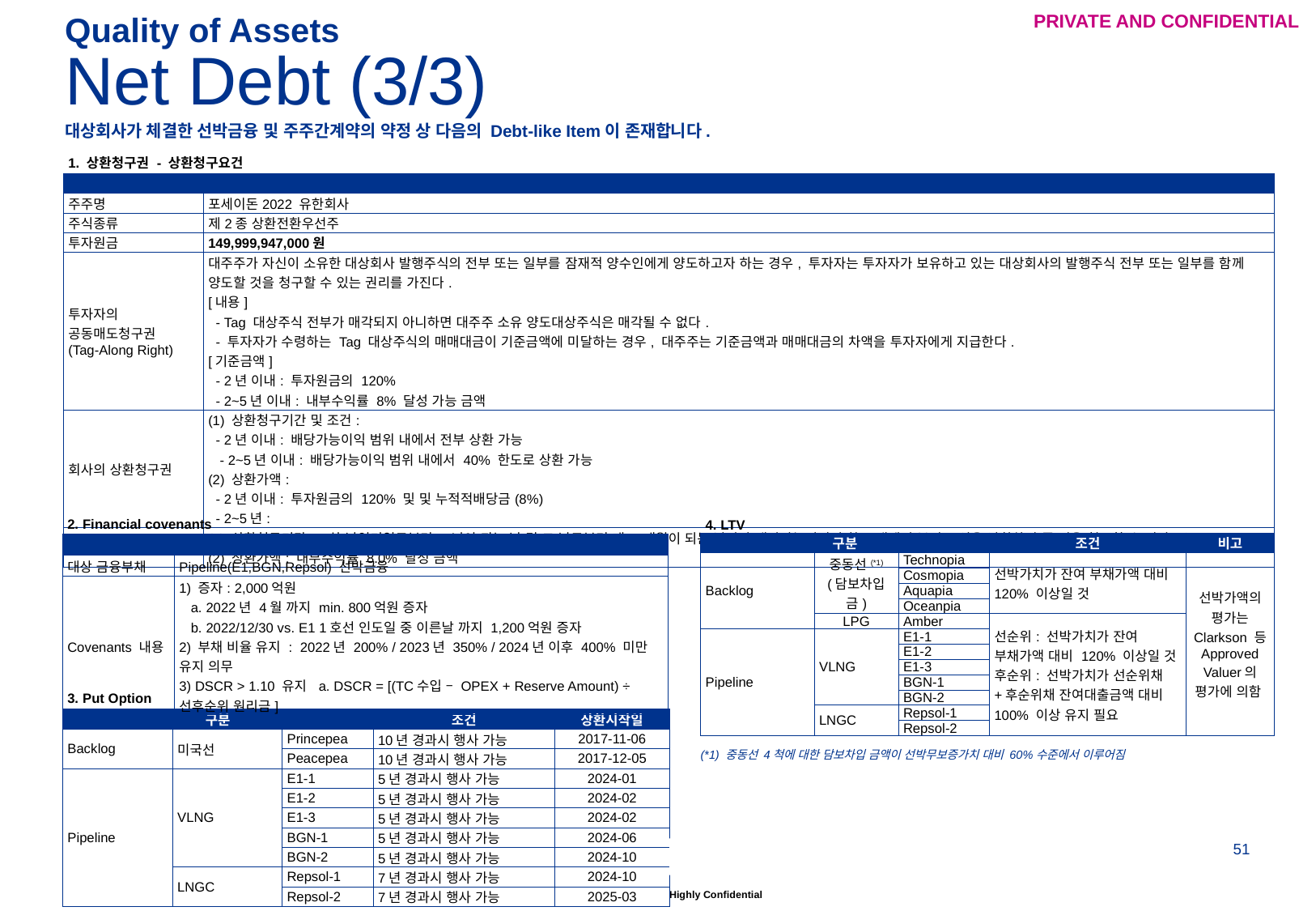

Quality of Assets
# Net Debt (3/3)
대상회사가 체결한 선박금융 및 주주간계약의 약정 상 다음의 Debt-like Item이 존재합니다.
| 1. 상환청구권 - 상환청구요건 |  |  |  |  |
| --- | --- | --- | --- | --- |
|  |  |  |  |  |
| 주주명 | 포세이돈2022 유한회사 |  |  |  |
| 주식종류 | 제2종 상환전환우선주 |  |  |  |
| 투자원금 | 149,999,947,000원 |  |  |  |
| 투자자의 공동매도청구권 (Tag-Along Right) | 대주주가 자신이 소유한 대상회사 발행주식의 전부 또는 일부를 잠재적 양수인에게 양도하고자 하는 경우, 투자자는 투자자가 보유하고 있는 대상회사의 발행주식 전부 또는 일부를 함께 양도할 것을 청구할 수 있는 권리를 가진다. [내용] - Tag 대상주식 전부가 매각되지 아니하면 대주주 소유 양도대상주식은 매각될 수 없다. - 투자자가 수령하는 Tag 대상주식의 매매대금이 기준금액에 미달하는 경우, 대주주는 기준금액과 매매대금의 차액을 투자자에게 지급한다. [기준금액] - 2년 이내: 투자원금의 120% - 2~5년 이내: 내부수익률 8% 달성 가능 금액 |  |  |  |
| 회사의 상환청구권 | (1) 상환청구기간 및 조건: - 2년 이내: 배당가능이익 범위 내에서 전부 상환 가능 - 2~5년 이내: 배당가능이익 범위 내에서 40% 한도로 상환 가능 (2) 상환가액: - 2년 이내: 투자원금의 120% 및 및 누적적배당금(8%) - 2~5년: |  |  |  |
| 투자자의 상환청구권 | (1) 상환청구기간: 1차 납입기일로부터 5년이 되는 날 및 그 날로부터 매 6개월이 되는 날마다 배당가능이익의 한도 내에서 본건 주식을 상환하여 줄 것을 청구할 수 있다. (2) 상환가액: 내부수익률 8.0% 달성 금액 |  |  |  |
| 2. Financial covenants |  |  |  |  |
| --- | --- | --- | --- | --- |
|  |  |  |  |  |
| 대상 금융부채 | Pipeline(E1,BGN,Repsol) 선박금융 |  |  |  |
| Covenants 내용 | 1) 증자: 2,000억원    a. 2022년 4월 까지 min. 800억원 증자 b. 2022/12/30 vs. E1 1호선 인도일 중 이른날 까지 1,200억원 증자 2) 부채 비율 유지 :  2022년 200% / 2023년 350% / 2024년 이후 400% 미만 유지 의무 3) DSCR > 1.10 유지  a. DSCR = [(TC수입 – OPEX + Reserve Amount) ÷ 선후순위 원리금] |  |  |  |
| 4. LTV |  |  |  |  |
| --- | --- | --- | --- | --- |
| 구분 |  |  | 조건 | 비고 |
| Backlog | 중동선(\*1) (담보차입금) | Technopia | 선박가치가 잔여 부채가액 대비 120% 이상일 것 | 선박가액의 평가는 Clarkson 등 Approved Valuer의 평가에 의함 |
|  |  | Cosmopia |  |  |
|  |  | Aquapia |  |  |
|  |  | Oceanpia |  |  |
|  | LPG | Amber | 선순위: 선박가치가 잔여 부채가액 대비 120% 이상일 것 후순위: 선박가치가 선순위채+후순위채 잔여대출금액 대비 100% 이상 유지 필요 |  |
| Pipeline | VLNG | E1-1 |  |  |
|  |  | E1-2 |  |  |
|  |  | E1-3 |  |  |
|  |  | BGN-1 |  |  |
|  |  | BGN-2 |  |  |
|  | LNGC | Repsol-1 |  |  |
|  |  | Repsol-2 |  |  |
| 3. Put Option |  |  |  |  |
| --- | --- | --- | --- | --- |
| 구분 |  |  | 조건 | 상환시작일 |
| Backlog | 미국선 | Princepea | 10년 경과시 행사 가능 | 2017-11-06 |
|  |  | Peacepea | 10년 경과시 행사 가능 | 2017-12-05 |
| Pipeline | VLNG | E1-1 | 5년 경과시 행사 가능 | 2024-01 |
|  |  | E1-2 | 5년 경과시 행사 가능 | 2024-02 |
|  |  | E1-3 | 5년 경과시 행사 가능 | 2024-02 |
|  |  | BGN-1 | 5년 경과시 행사 가능 | 2024-06 |
|  |  | BGN-2 | 5년 경과시 행사 가능 | 2024-10 |
|  | LNGC | Repsol-1 | 7년 경과시 행사 가능 | 2024-10 |
|  |  | Repsol-2 | 7년 경과시 행사 가능 | 2025-03 |
(*1) 중동선 4척에 대한 담보차입 금액이 선박무보증가치 대비 60%수준에서 이루어짐